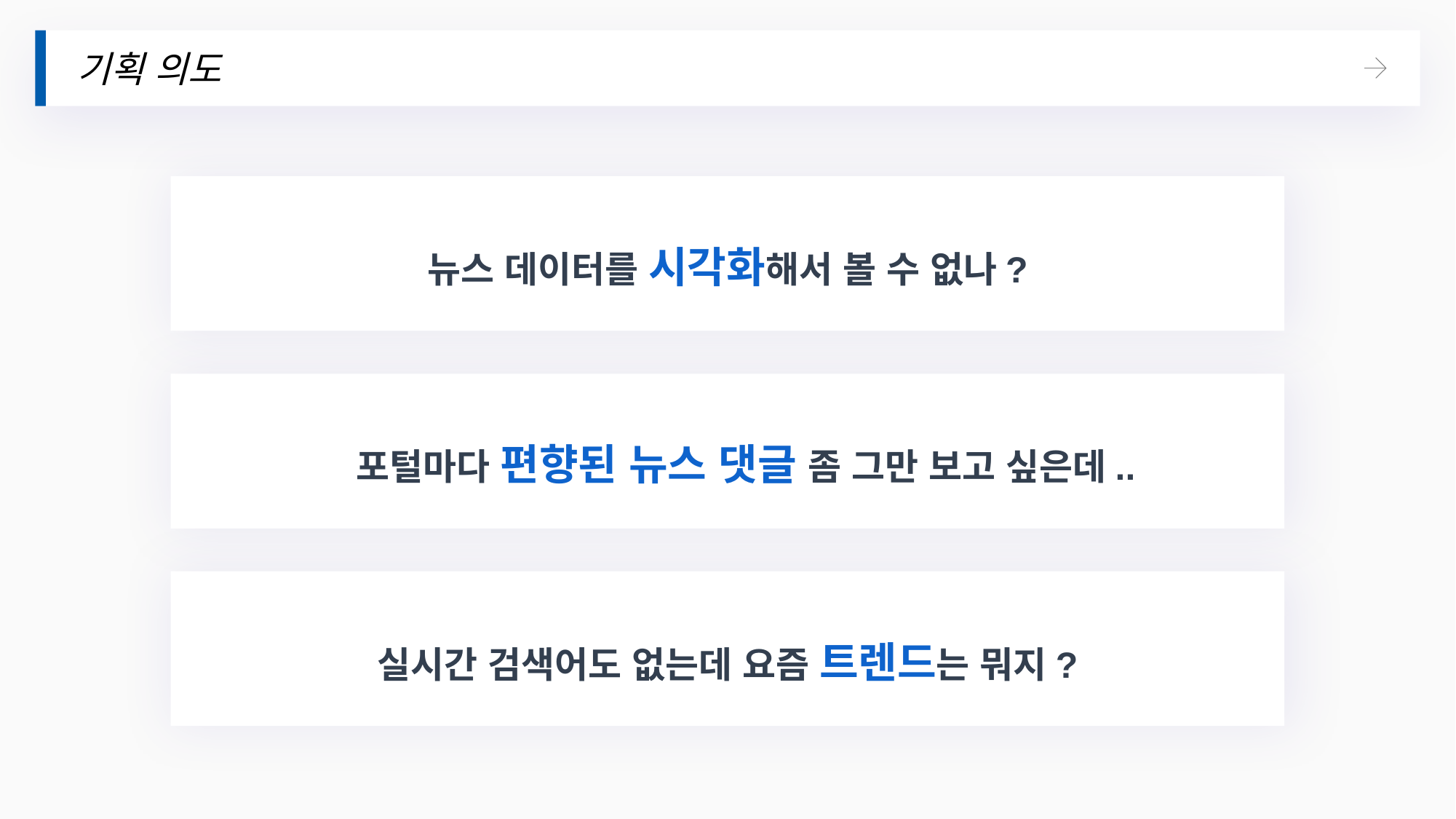

기획 의도

뉴스 데이터를 시각화해서 볼 수 없나?

포털마다 편향된 뉴스 댓글 좀 그만 보고 싶은데..

실시간 검색어도 없는데 요즘 트렌드는 뭐지?